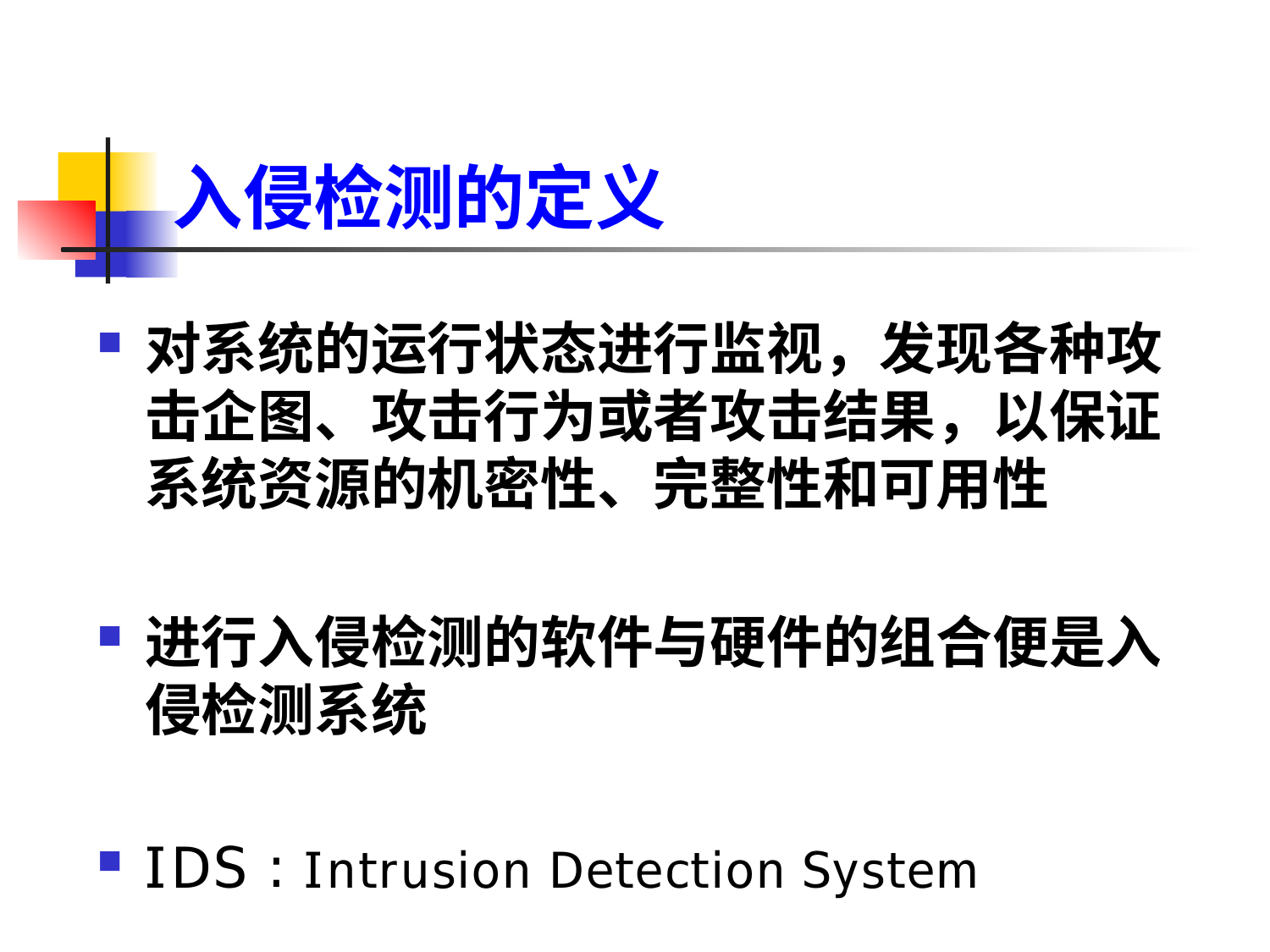

# 入侵检测的定义
对系统的运行状态进行监视，发现各种攻击企图、攻击行为或者攻击结果，以保证系统资源的机密性、完整性和可用性

进行入侵检测的软件与硬件的组合便是入侵检测系统

IDS : Intrusion Detection System